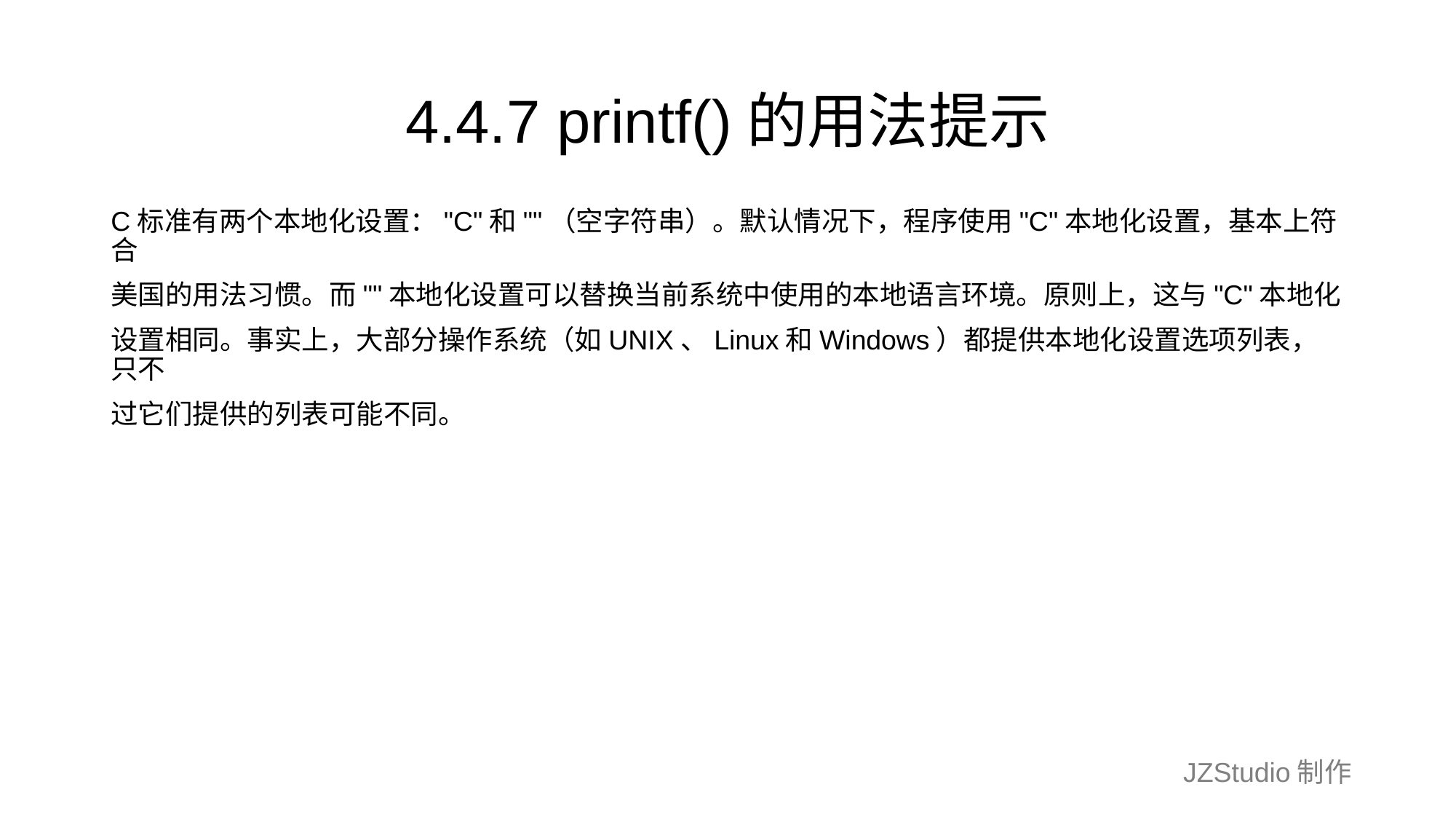

# 4.4.7 printf()的用法提示
C标准有两个本地化设置："C"和""（空字符串）。默认情况下，程序使用"C"本地化设置，基本上符合
美国的用法习惯。而""本地化设置可以替换当前系统中使用的本地语言环境。原则上，这与"C"本地化
设置相同。事实上，大部分操作系统（如UNIX、Linux和Windows）都提供本地化设置选项列表，只不
过它们提供的列表可能不同。